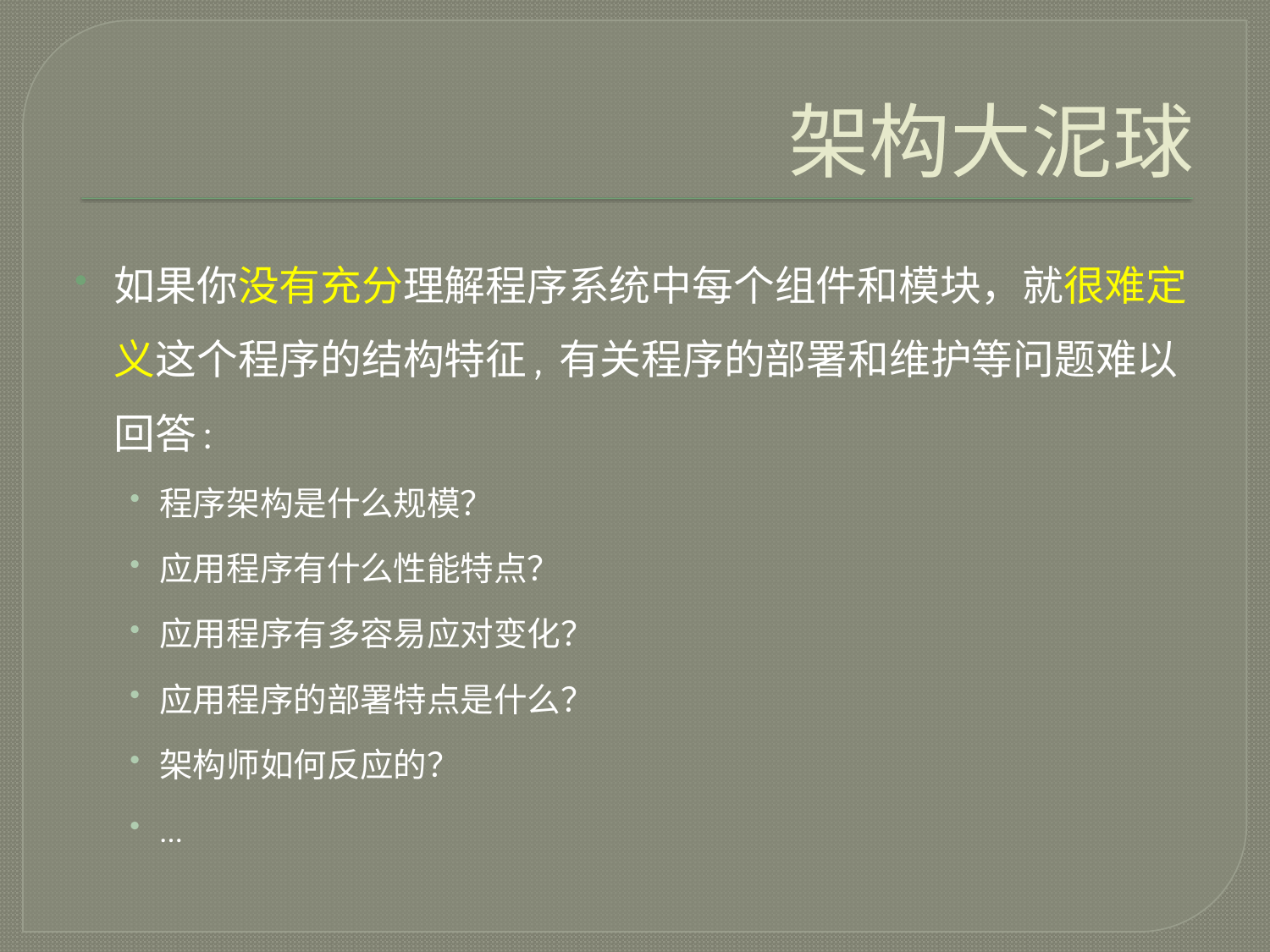

# 架构大泥球
如果你没有充分理解程序系统中每个组件和模块，就很难定义这个程序的结构特征, 有关程序的部署和维护等问题难以回答:
程序架构是什么规模？
应用程序有什么性能特点？
应用程序有多容易应对变化？
应用程序的部署特点是什么？
架构师如何反应的？
…